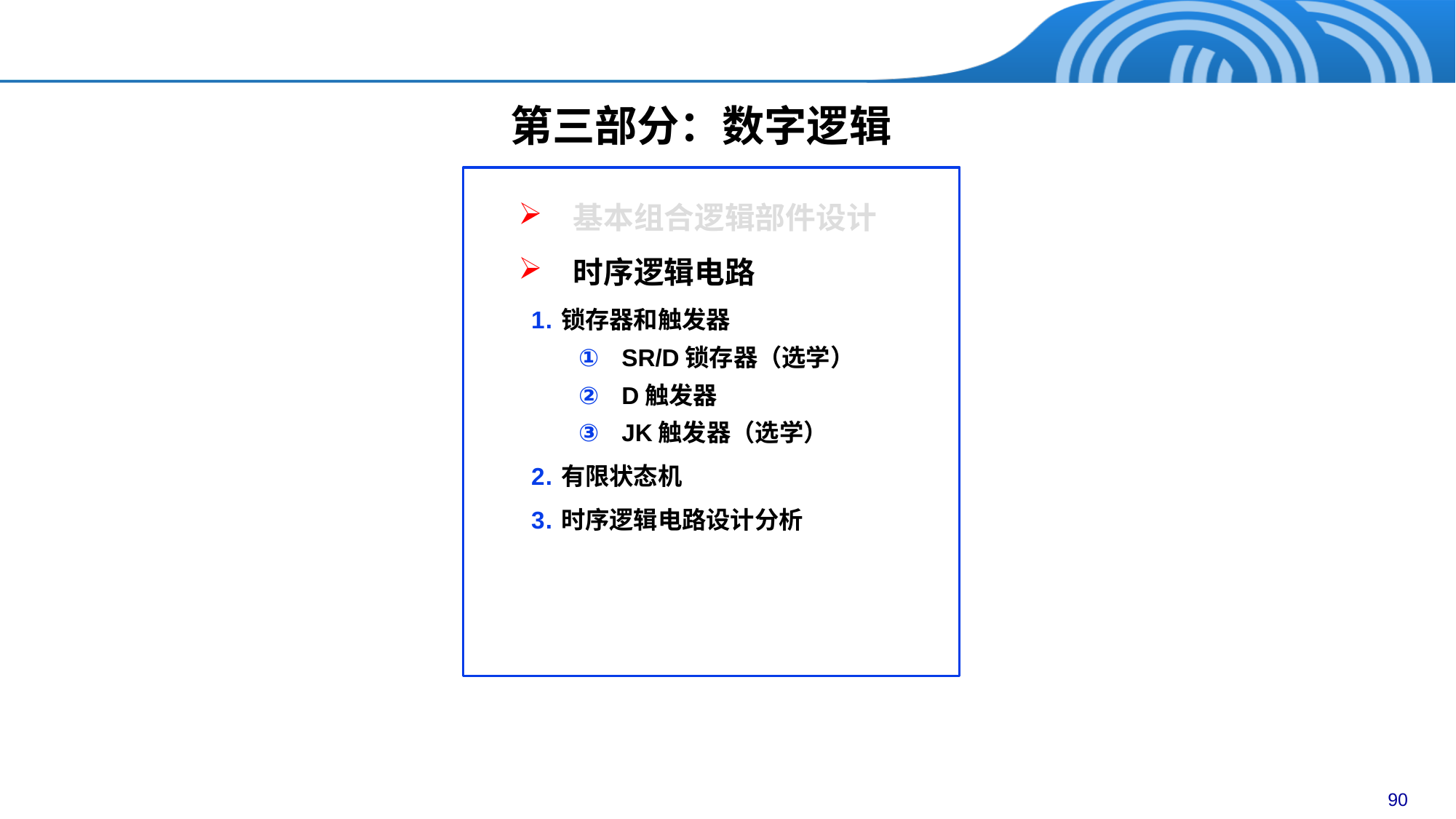

第三部分：数字逻辑

基本组合逻辑部件设计
时序逻辑电路
锁存器和触发器
SR/D锁存器（选学）
D触发器
JK触发器（选学）
有限状态机
时序逻辑电路设计分析